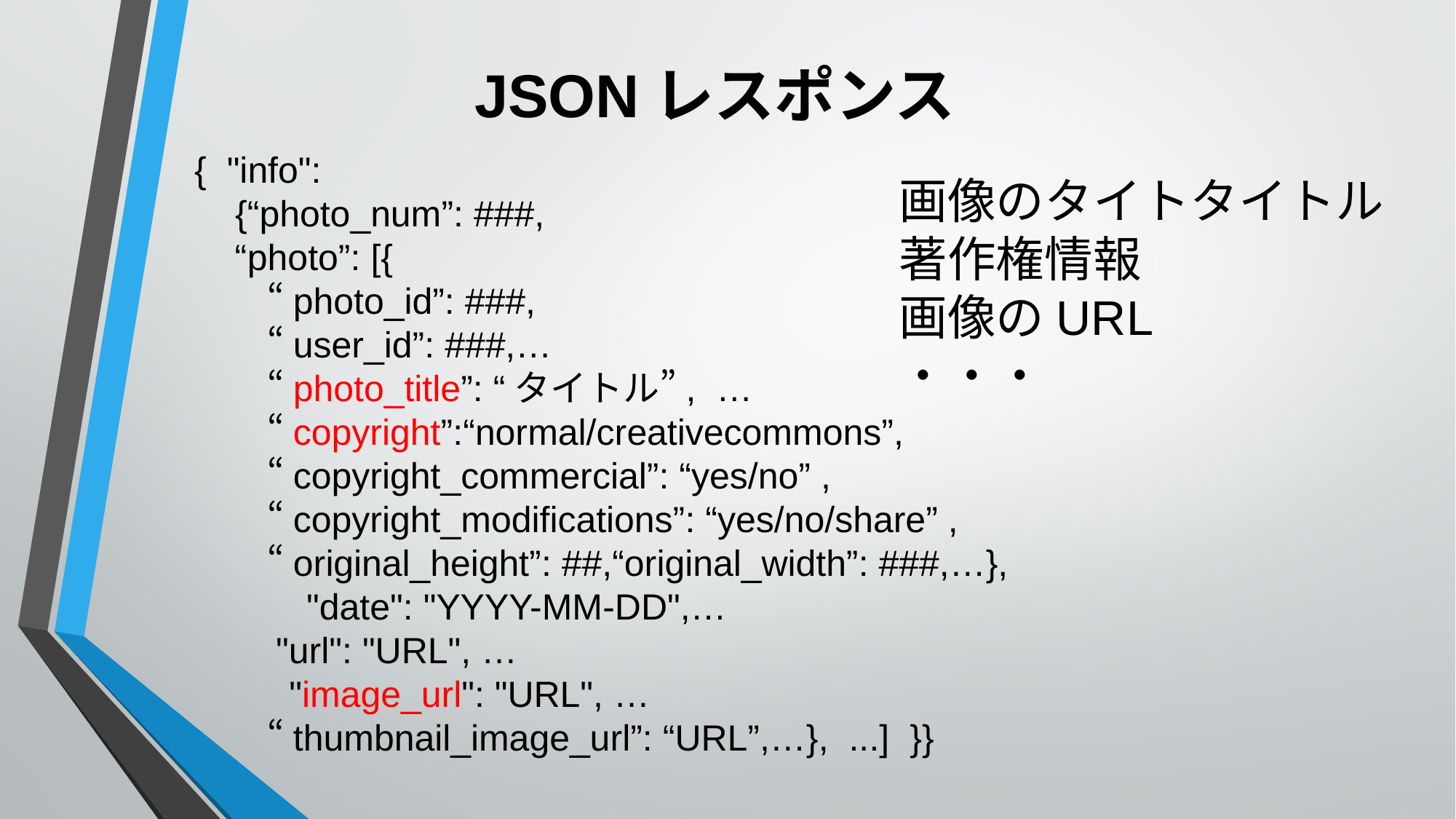

# JSONレスポンス
{  "info":
    {“photo_num”: ###,
    “photo”: [{
　　“photo_id”: ###,
　　“user_id”: ###,…
　　“photo_title”: “タイトル”,  …
　　“copyright”:“normal/creativecommons”,
　　“copyright_commercial”: “yes/no” ,
　　“copyright_modifications”: “yes/no/share” ,
　　“original_height”: ##,“original_width”: ###,…},
           "date": "YYYY-MM-DD",…
　　"url": "URL", …
    　 "image_url": "URL", …
　　“thumbnail_image_url”: “URL”,…},  ...]  }}
画像のタイトタイトル
著作権情報
画像のURL
・・・